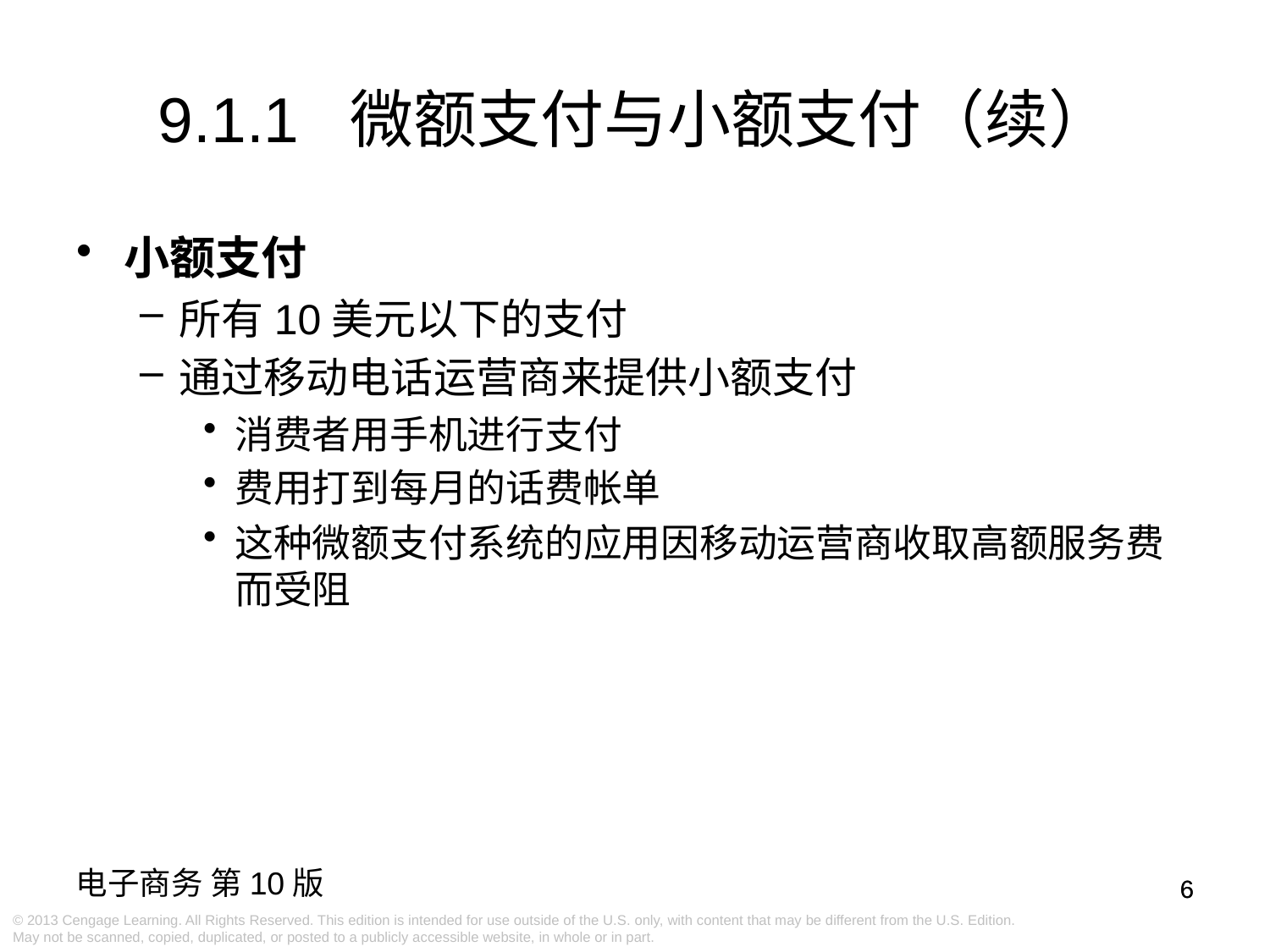

# 9.1.1  微额支付与小额支付（续）
小额支付
所有10美元以下的支付
通过移动电话运营商来提供小额支付
消费者用手机进行支付
费用打到每月的话费帐单
这种微额支付系统的应用因移动运营商收取高额服务费而受阻
6
6